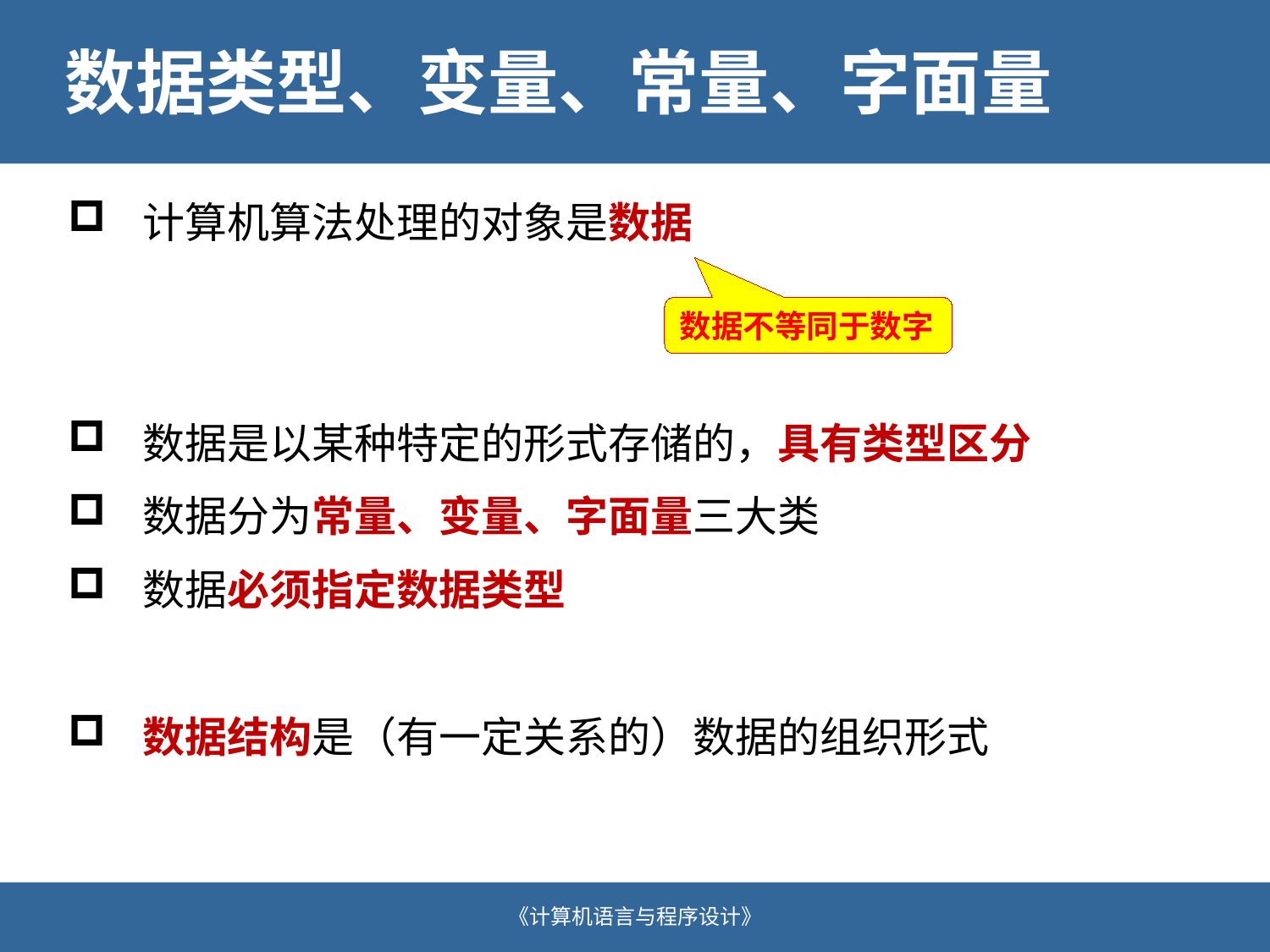

# 数据类型、变量、常量、字面量
计算机算法处理的对象是数据

数据是以某种特定的形式存储的，具有类型区分
数据分为常量、变量、字面量三大类
数据必须指定数据类型

数据结构是（有一定关系的）数据的组织形式

数据不等同于数字

《计算机语言与程序设计》
40